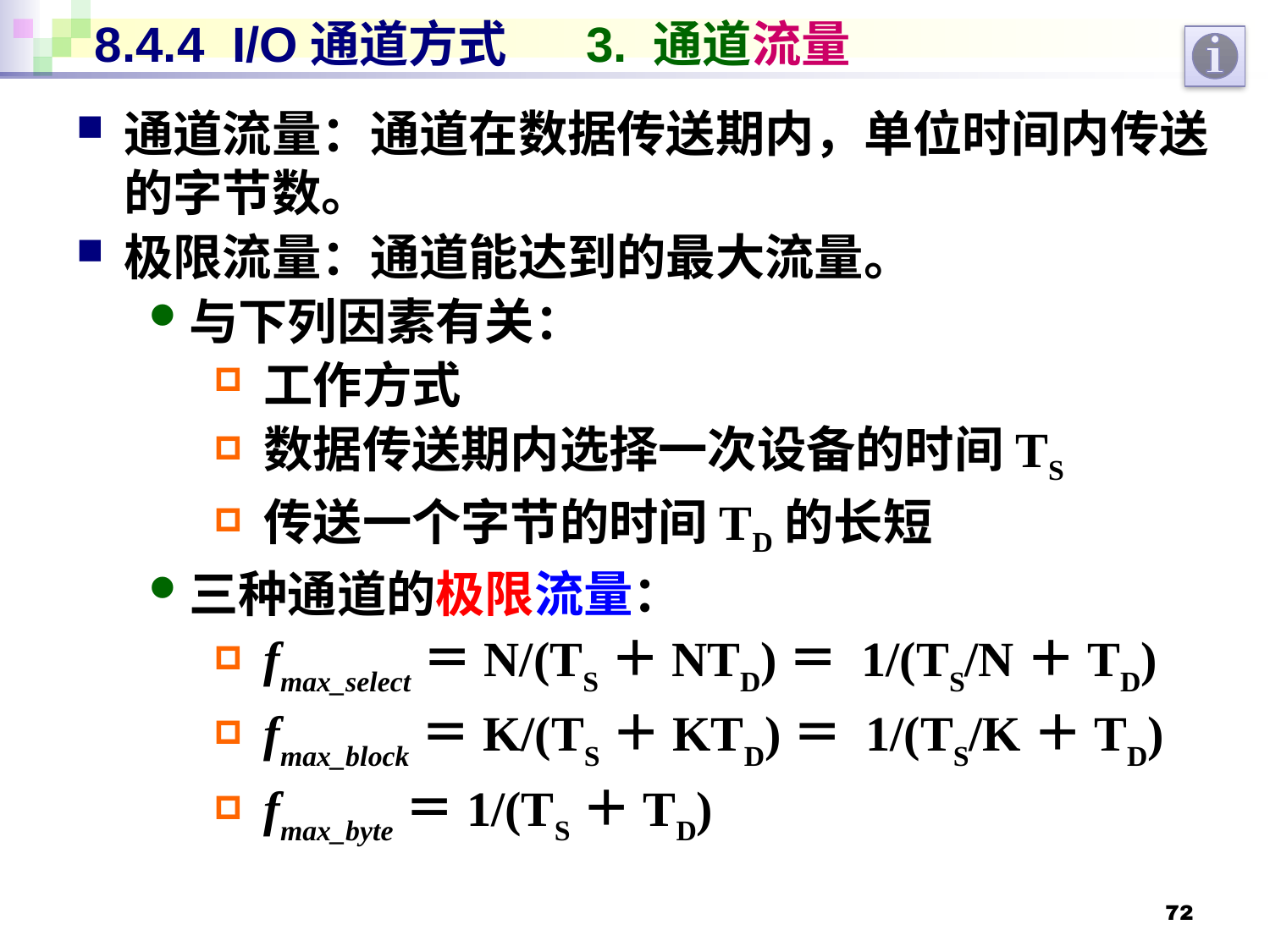

# 8.4.4  I/O通道方式      3. 通道流量

通道流量：通道在数据传送期内，单位时间内传送的字节数。
极限流量：通道能达到的最大流量。
与下列因素有关：
工作方式
数据传送期内选择一次设备的时间TS
传送一个字节的时间TD的长短
三种通道的极限流量：
fmax_select＝N/(TS＋NTD)＝ 1/(TS/N＋TD)
fmax_block＝K/(TS＋KTD)＝ 1/(TS/K＋TD)
fmax_byte＝1/(TS＋TD)
72